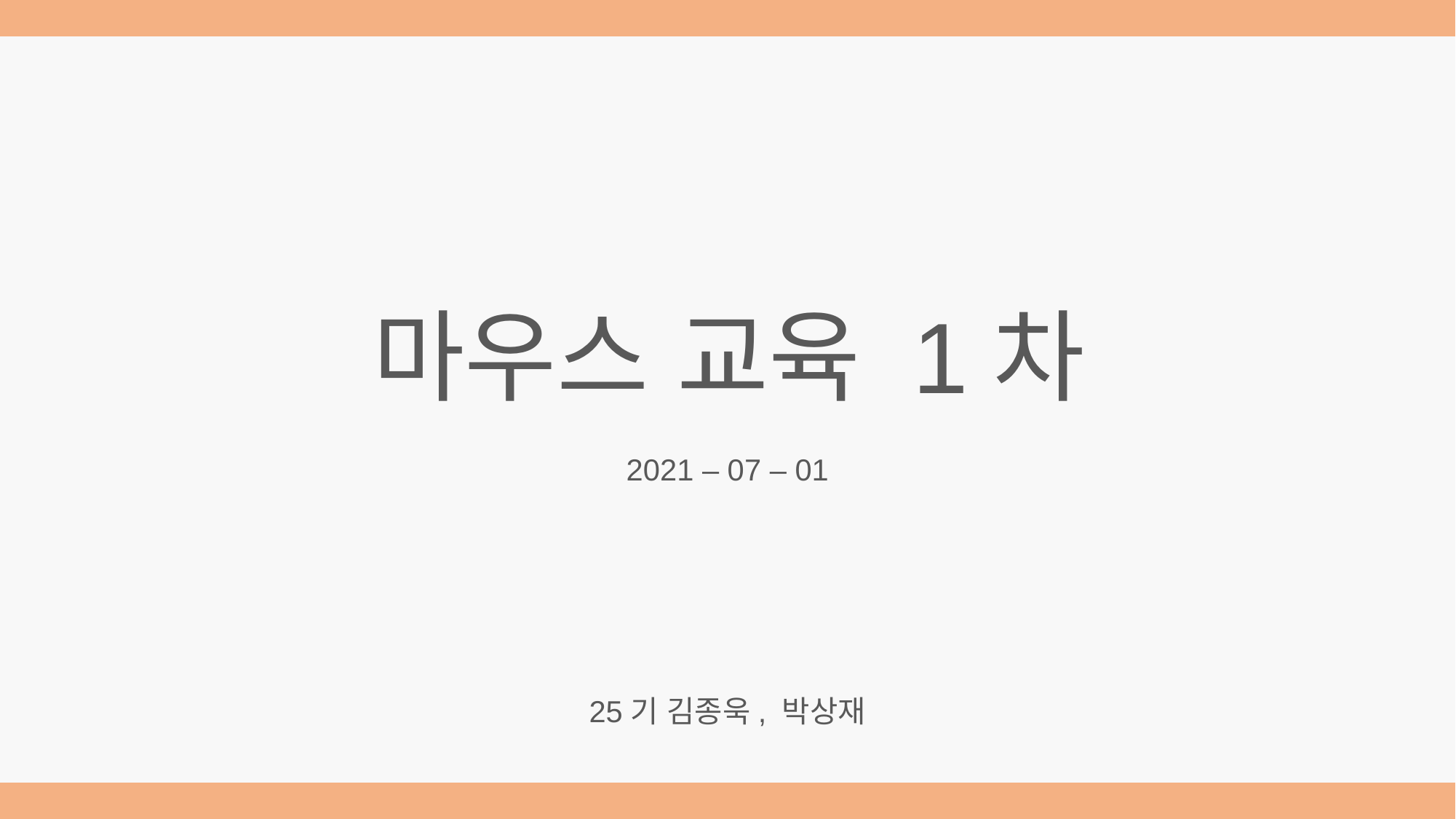

마우스 교육 1차
2021 – 07 – 01
25기 김종욱, 박상재